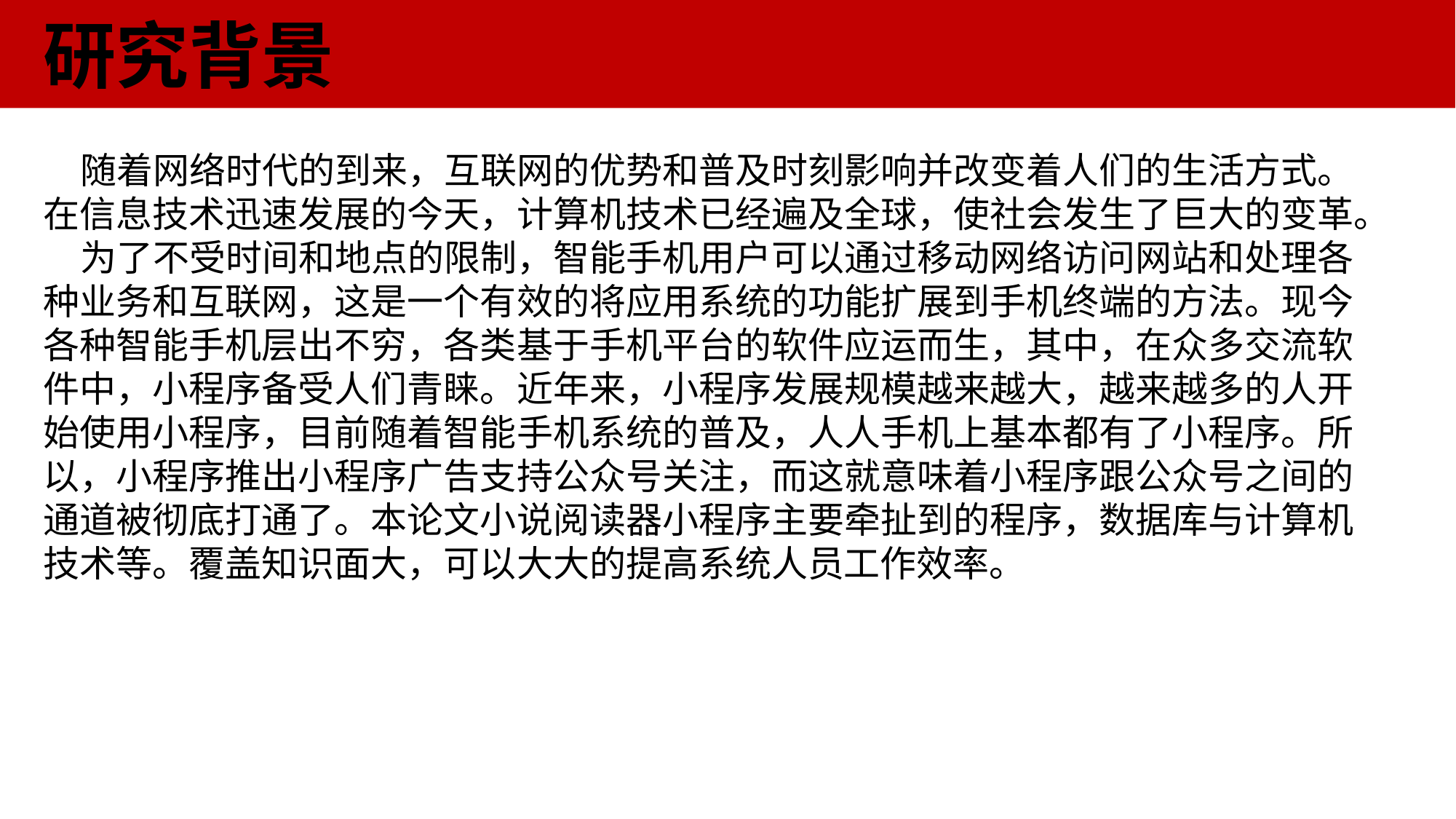

研究背景
随着网络时代的到来，互联网的优势和普及时刻影响并改变着人们的生活方式。在信息技术迅速发展的今天，计算机技术已经遍及全球，使社会发生了巨大的变革。
为了不受时间和地点的限制，智能手机用户可以通过移动网络访问网站和处理各种业务和互联网，这是一个有效的将应用系统的功能扩展到手机终端的方法。现今各种智能手机层出不穷，各类基于手机平台的软件应运而生，其中，在众多交流软件中，小程序备受人们青睐。近年来，小程序发展规模越来越大，越来越多的人开始使用小程序，目前随着智能手机系统的普及，人人手机上基本都有了小程序。所以，小程序推出小程序广告支持公众号关注，而这就意味着小程序跟公众号之间的通道被彻底打通了。本论文小说阅读器小程序主要牵扯到的程序，数据库与计算机技术等。覆盖知识面大，可以大大的提高系统人员工作效率。